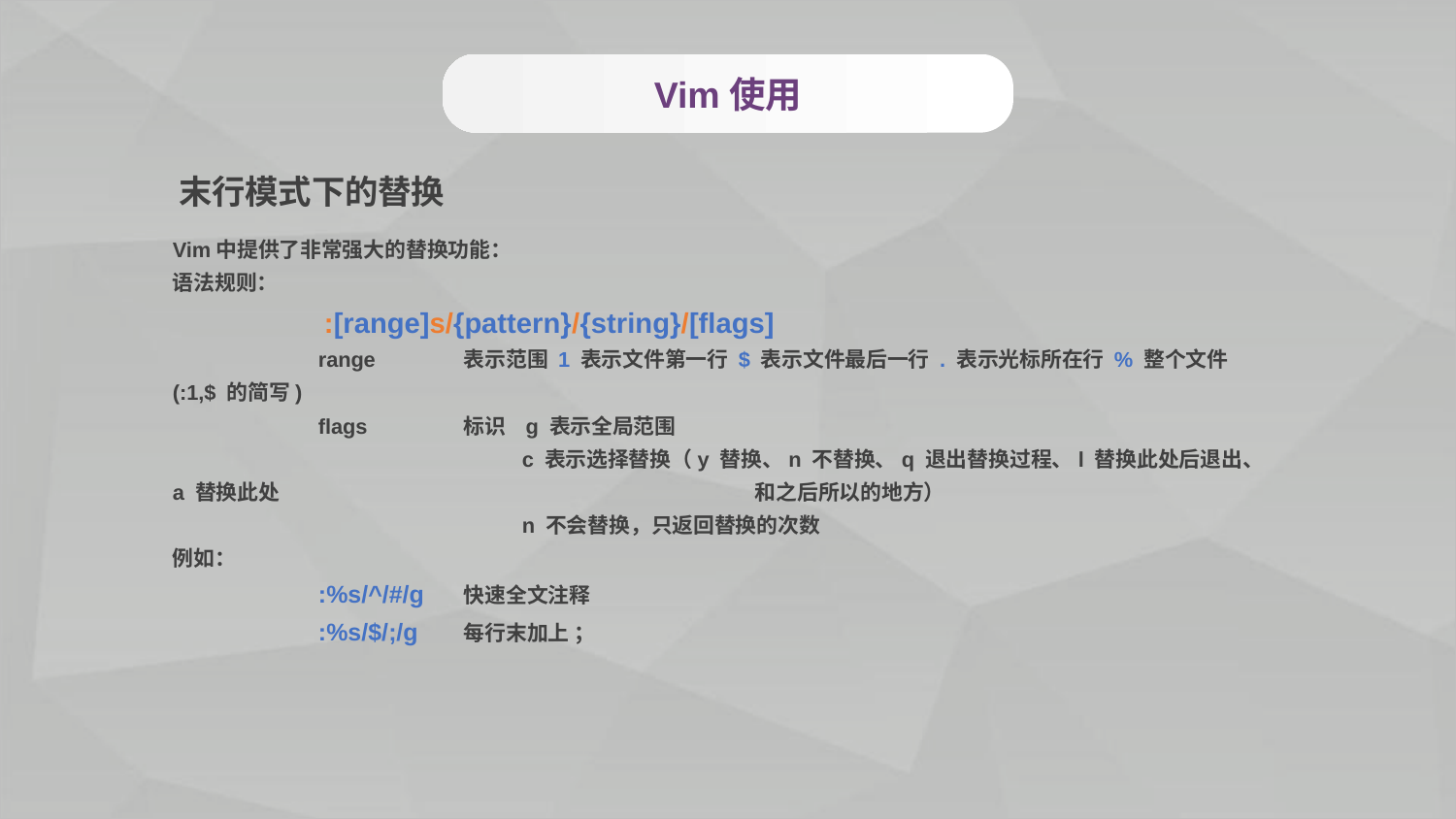

Vim使用
末行模式下的替换
Vim中提供了非常强大的替换功能：
语法规则：
	 :[range]s/{pattern}/{string}/[flags]
	range	表示范围 1 表示文件第一行 $ 表示文件最后一行 . 表示光标所在行 % 整个文件(:1,$ 的简写)
	flags	标识   g 表示全局范围
		          c 表示选择替换（y 替换、n 不替换、q 退出替换过程、l 替换此处后退出、a 替换此处				和之后所以的地方）
		          n 不会替换，只返回替换的次数
例如：
	:%s/^/#/g	快速全文注释
	:%s/$/;/g	每行末加上 ；